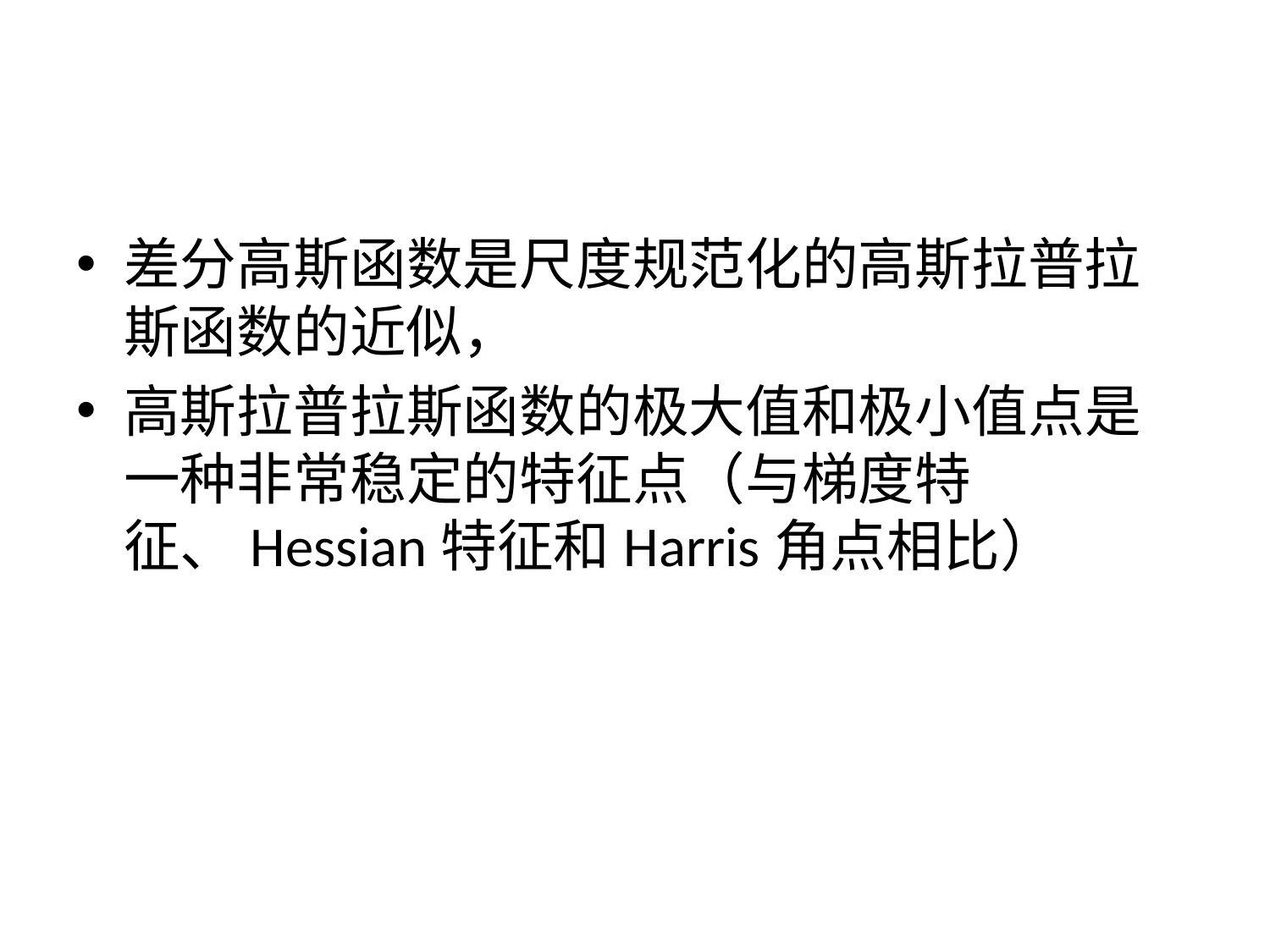

#
差分高斯函数是尺度规范化的高斯拉普拉斯函数的近似，
高斯拉普拉斯函数的极大值和极小值点是一种非常稳定的特征点（与梯度特征、Hessian特征和Harris角点相比）